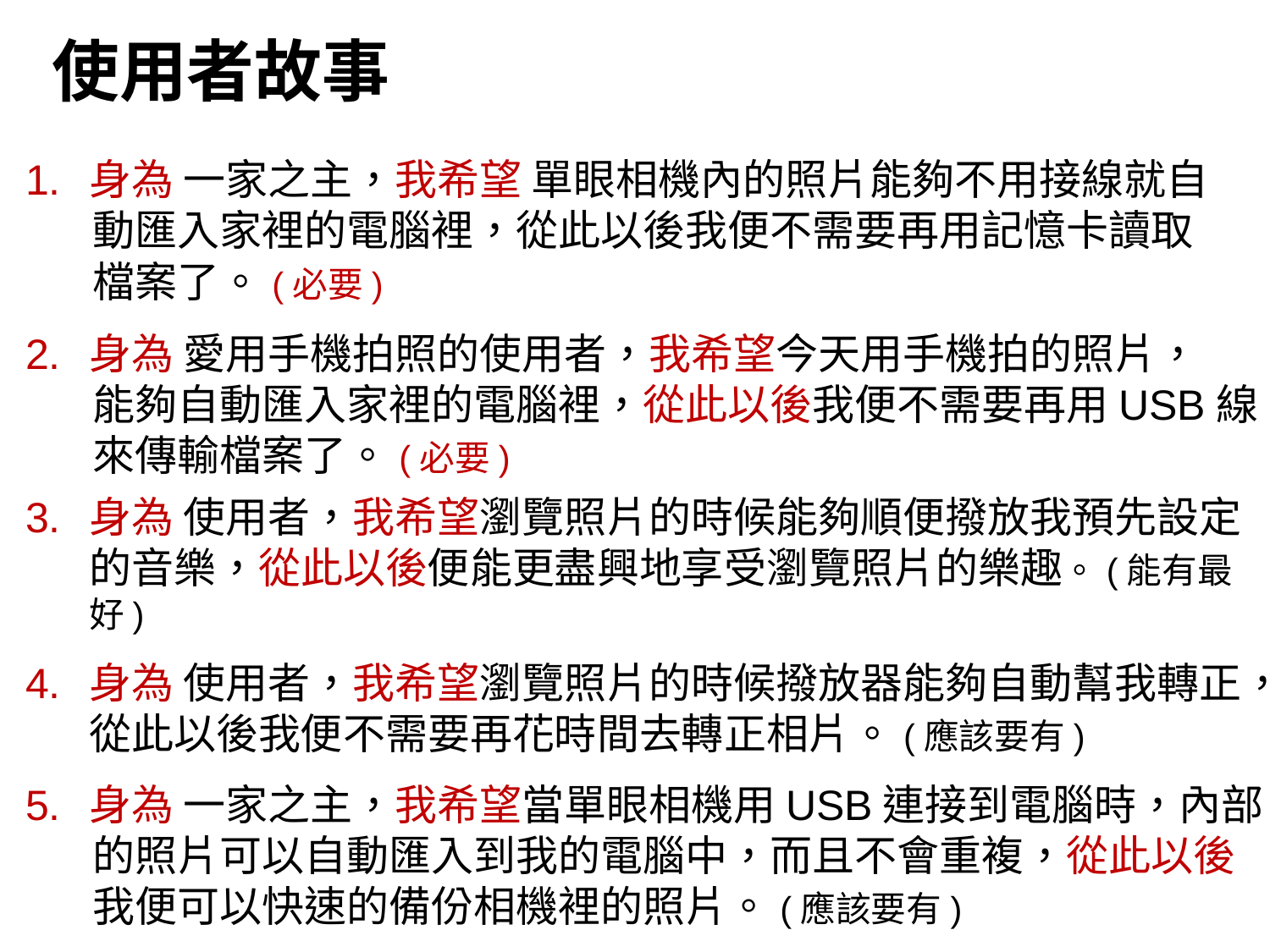

使用者故事
身為 一家之主，我希望 單眼相機內的照片能夠不用接線就自
      動匯入家裡的電腦裡，從此以後我便不需要再用記憶卡讀取
      檔案了。(必要)
身為 愛用手機拍照的使用者，我希望今天用手機拍的照片，
      能夠自動匯入家裡的電腦裡，從此以後我便不需要再用USB線
      來傳輸檔案了。(必要)
身為 使用者，我希望瀏覽照片的時候能夠順便撥放我預先設定的音樂，從此以後便能更盡興地享受瀏覽照片的樂趣。(能有最好)
身為 使用者，我希望瀏覽照片的時候撥放器能夠自動幫我轉正，從此以後我便不需要再花時間去轉正相片。(應該要有)
身為 一家之主，我希望當單眼相機用USB連接到電腦時，內部
      的照片可以自動匯入到我的電腦中，而且不會重複，從此以後
      我便可以快速的備份相機裡的照片。(應該要有)